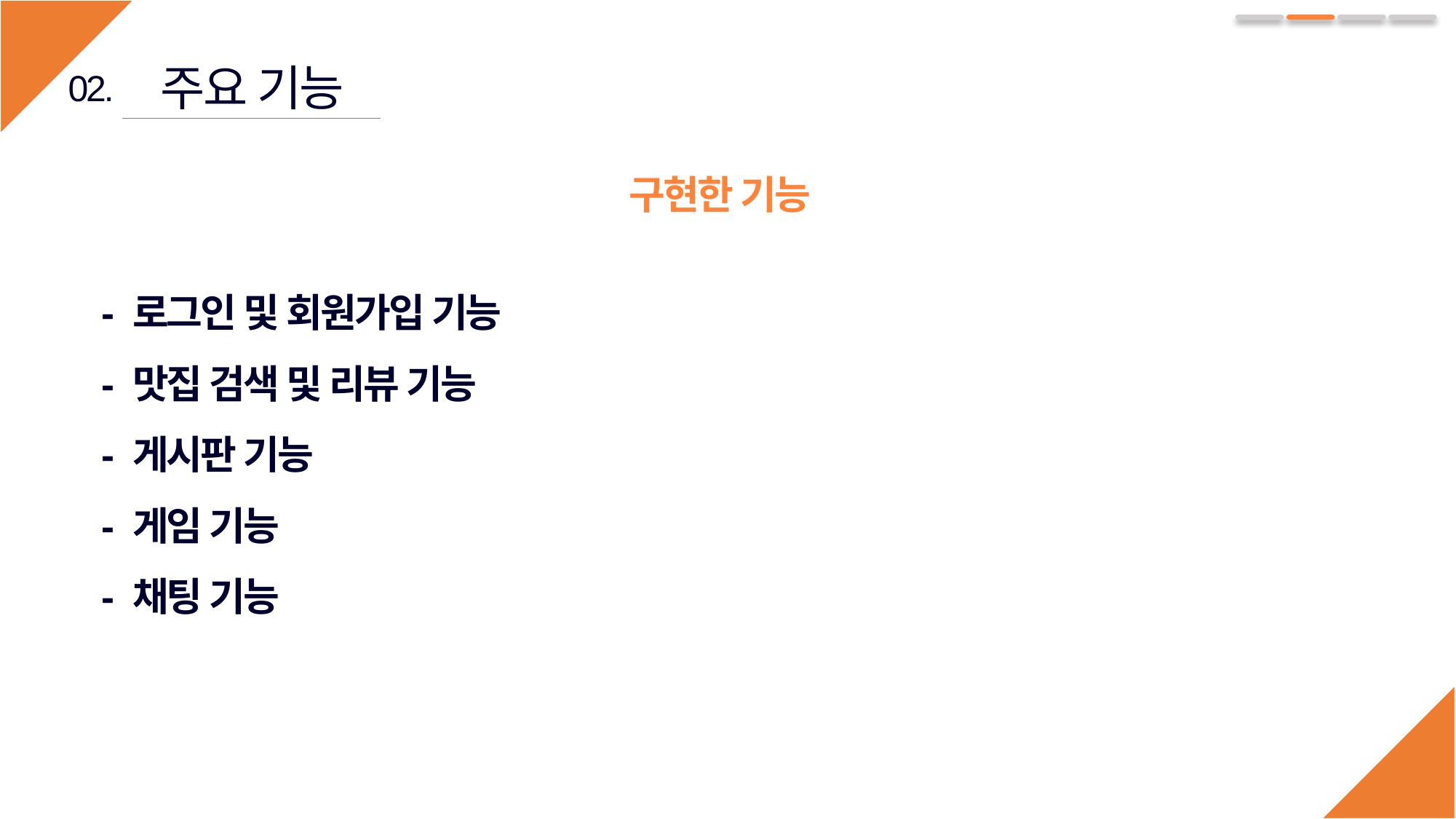

주요 기능
02.
구현한 기능

 - 로그인 및 회원가입 기능
 - 맛집 검색 및 리뷰 기능
 - 게시판 기능
 - 게임 기능
 - 채팅 기능